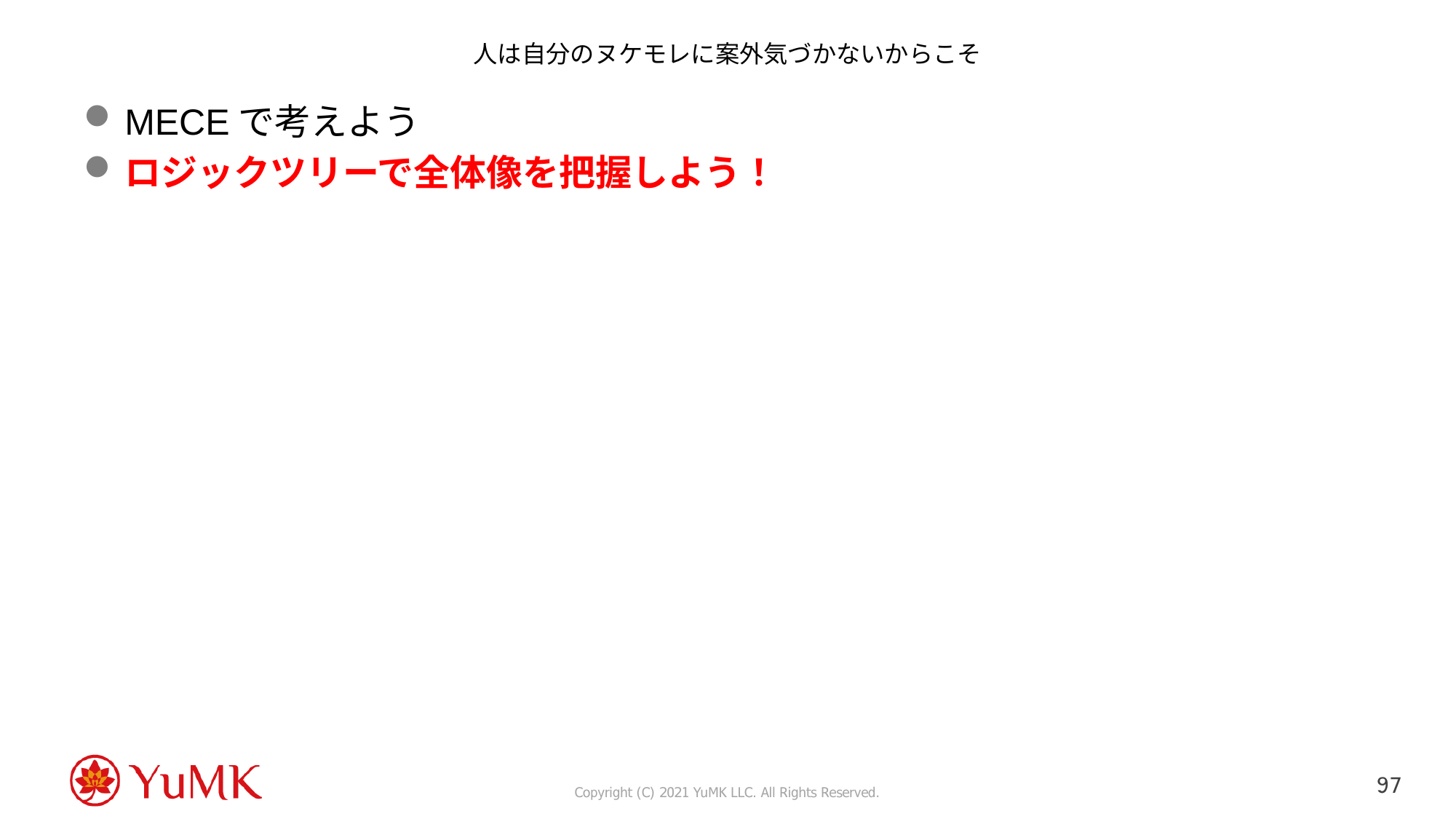

# 人は自分のヌケモレに案外気づかないからこそ
MECEで考えよう
ロジックツリーで全体像を把握しよう！
97